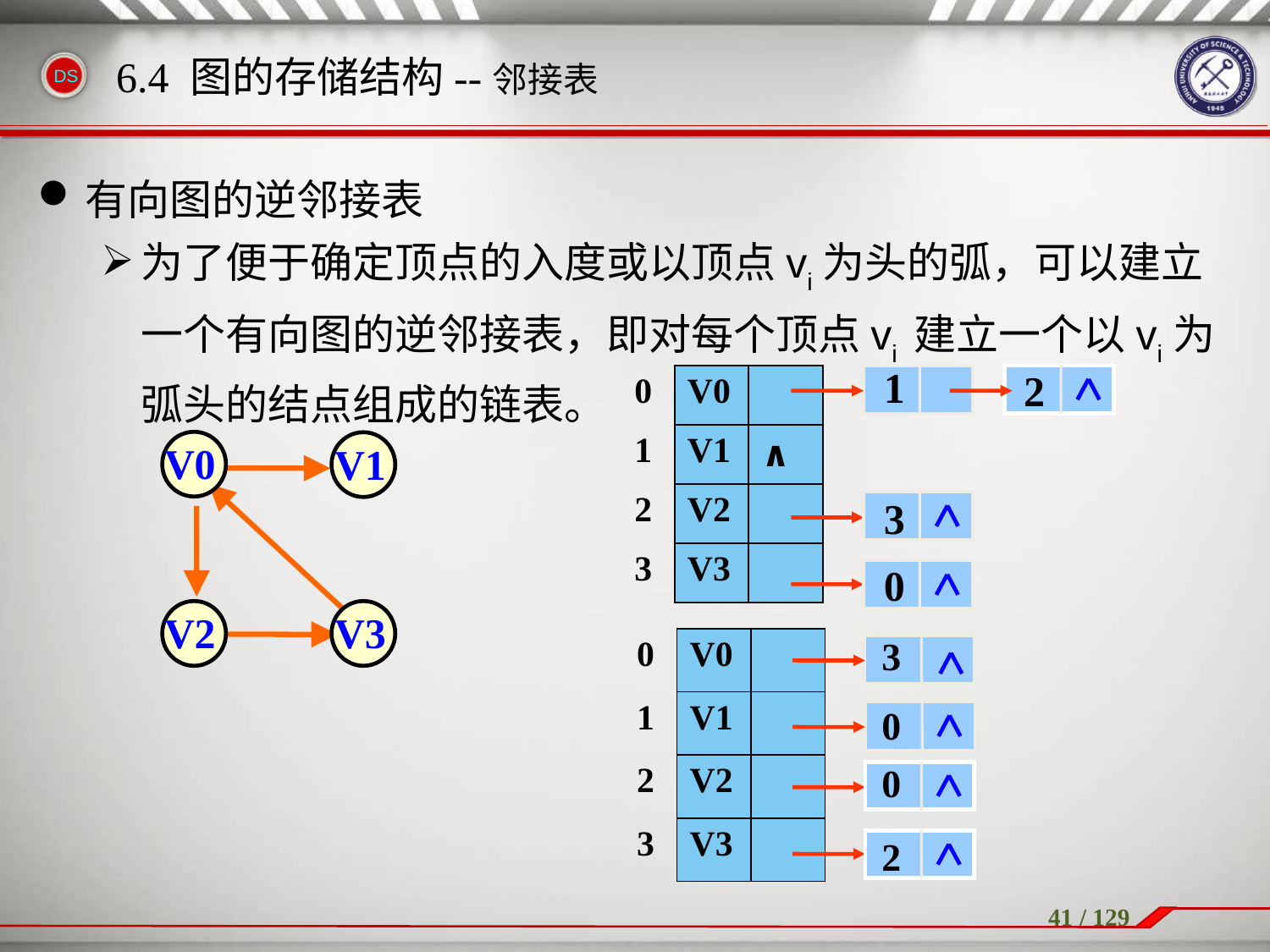

有向图的逆邻接表
为了便于确定顶点的入度或以顶点vi为头的弧，可以建立一个有向图的逆邻接表，即对每个顶点vi 建立一个以vi为弧头的结点组成的链表。

6.4 图的存储结构--邻接表
1

2

3

0

| 0 | V0 |  |
| --- | --- | --- |
| 1 | V1 | ∧ |
| 2 | V2 |  |
| 3 | V3 |  |
V0

V1

V2

V3

3

0

0

2

| 0 | V0 |  |
| --- | --- | --- |
| 1 | V1 |  |
| 2 | V2 |  |
| 3 | V3 |  |